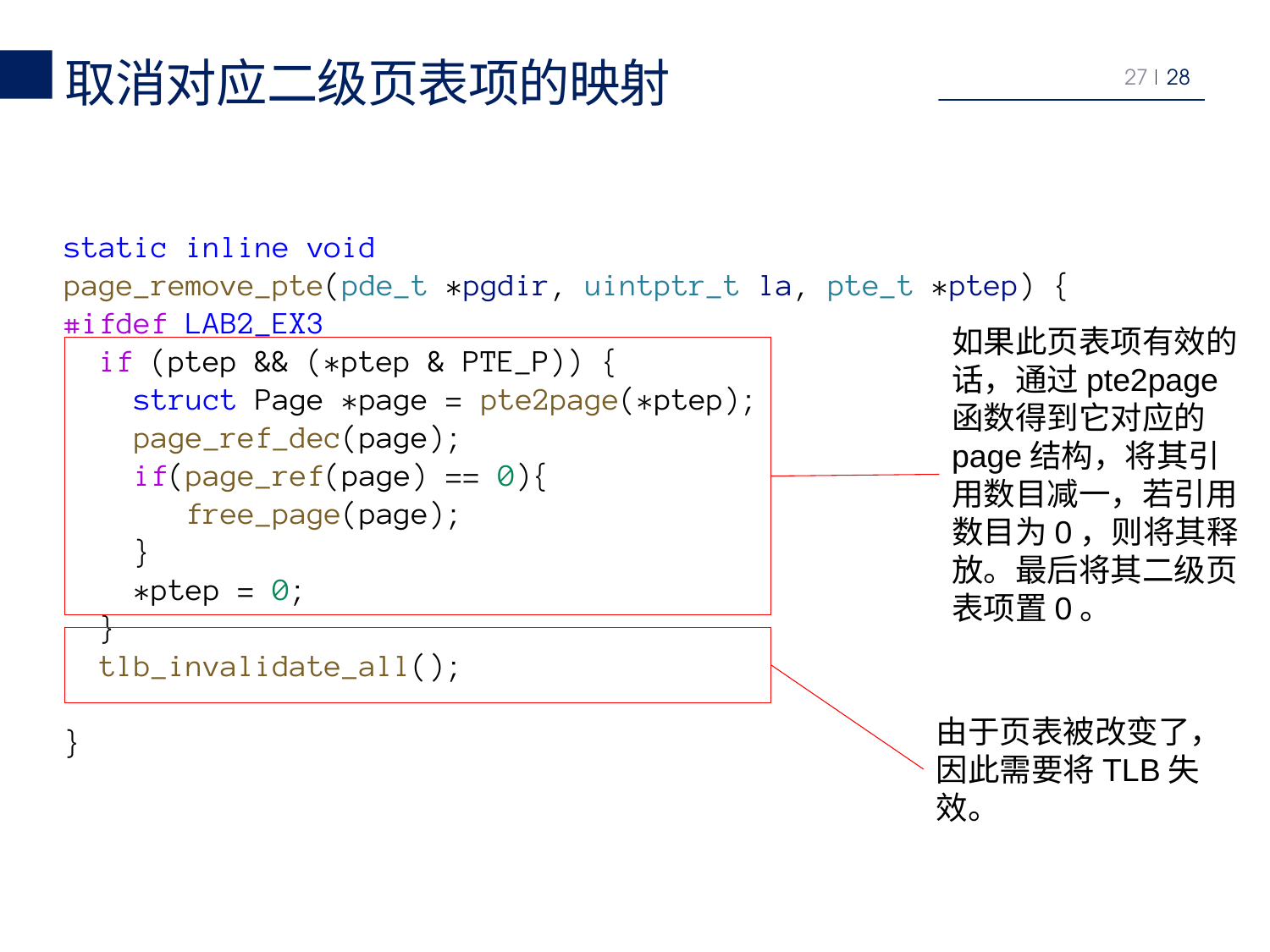

取消对应二级页表项的映射

27
static inline void
page_remove_pte(pde_t *pgdir, uintptr_t la, pte_t *ptep) {
#ifdef LAB2_EX3
  if (ptep && (*ptep & PTE_P)) {
    struct Page *page = pte2page(*ptep);
    page_ref_dec(page);
    if(page_ref(page) == 0){
       free_page(page);
    }
    *ptep = 0;
  }
  tlb_invalidate_all();

}
如果此页表项有效的话，通过pte2page函数得到它对应的page结构，将其引用数目减一，若引用数目为0，则将其释放。最后将其二级页表项置0。

由于页表被改变了，因此需要将TLB失效。